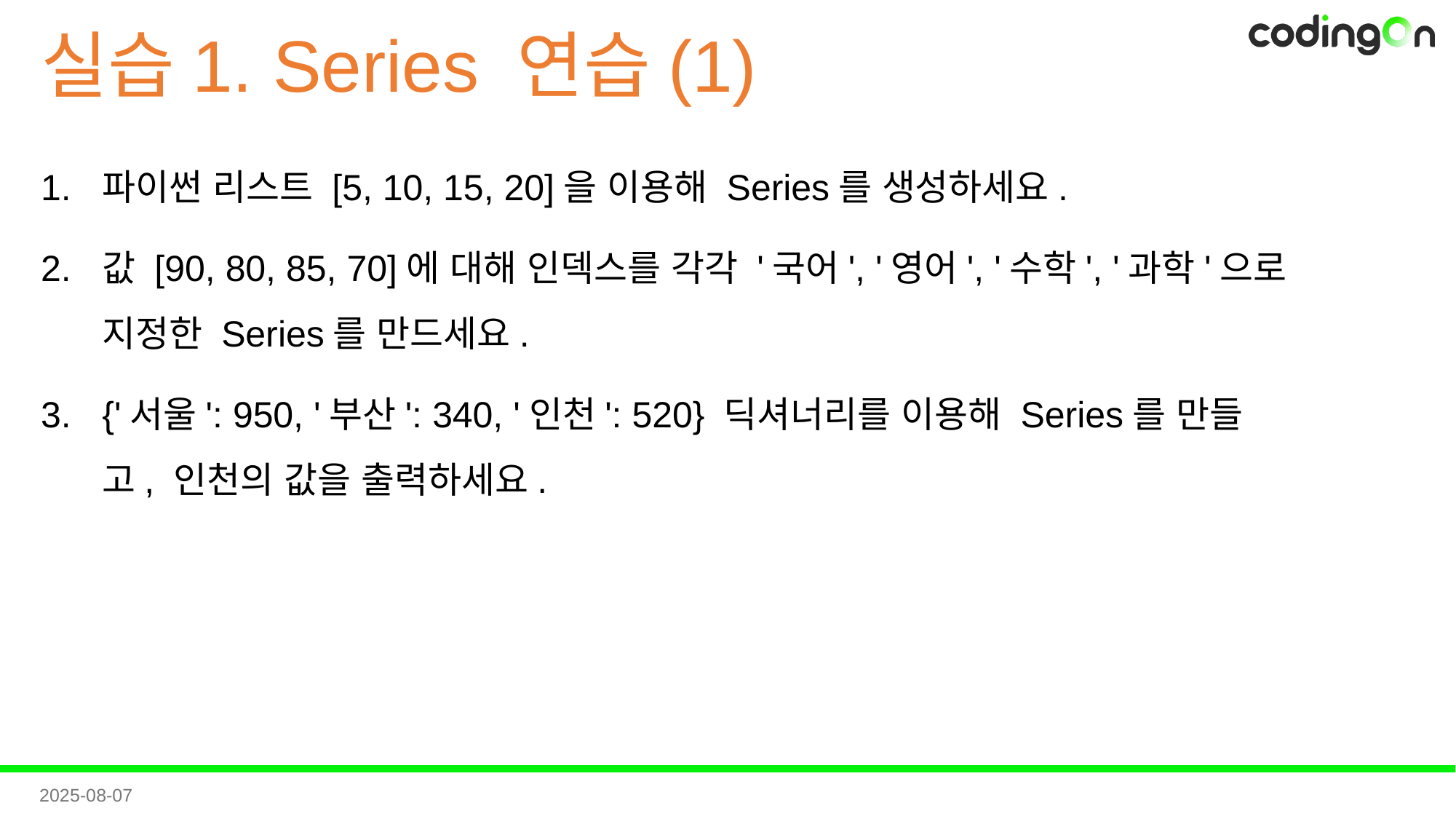

# 실습1. Series 연습(1)
파이썬 리스트 [5, 10, 15, 20]을 이용해 Series를 생성하세요.
값 [90, 80, 85, 70]에 대해 인덱스를 각각 '국어', '영어', '수학', '과학'으로 지정한 Series를 만드세요.
{'서울': 950, '부산': 340, '인천': 520} 딕셔너리를 이용해 Series를 만들고, 인천의 값을 출력하세요.
2025-08-07